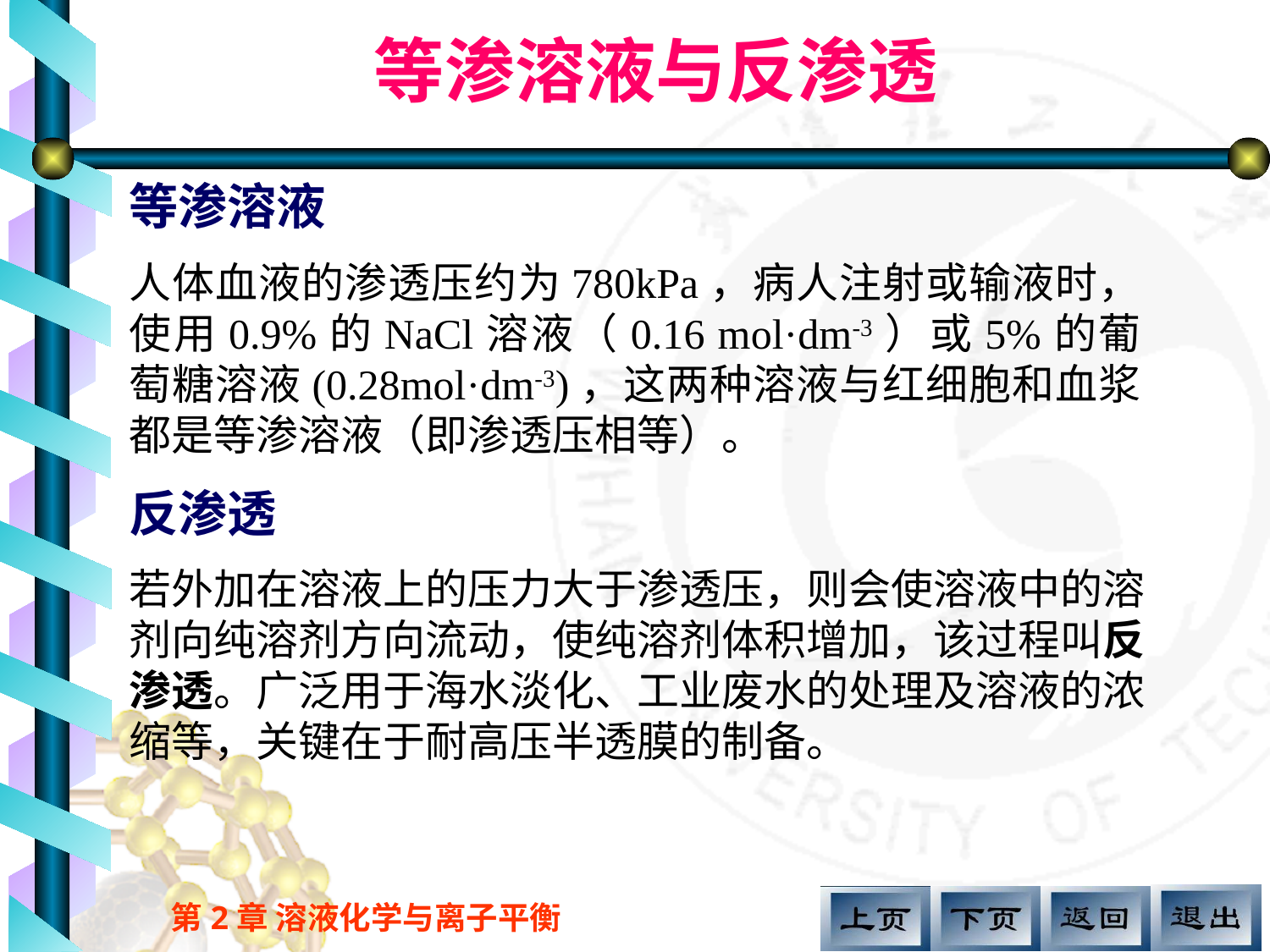

等渗溶液与反渗透
等渗溶液
人体血液的渗透压约为780kPa，病人注射或输液时，使用0.9%的NaCl溶液（0.16 mol·dm-3）或5%的葡萄糖溶液(0.28mol·dm-3)，这两种溶液与红细胞和血浆都是等渗溶液（即渗透压相等）。
反渗透
若外加在溶液上的压力大于渗透压，则会使溶液中的溶剂向纯溶剂方向流动，使纯溶剂体积增加，该过程叫反渗透。广泛用于海水淡化、工业废水的处理及溶液的浓缩等，关键在于耐高压半透膜的制备。